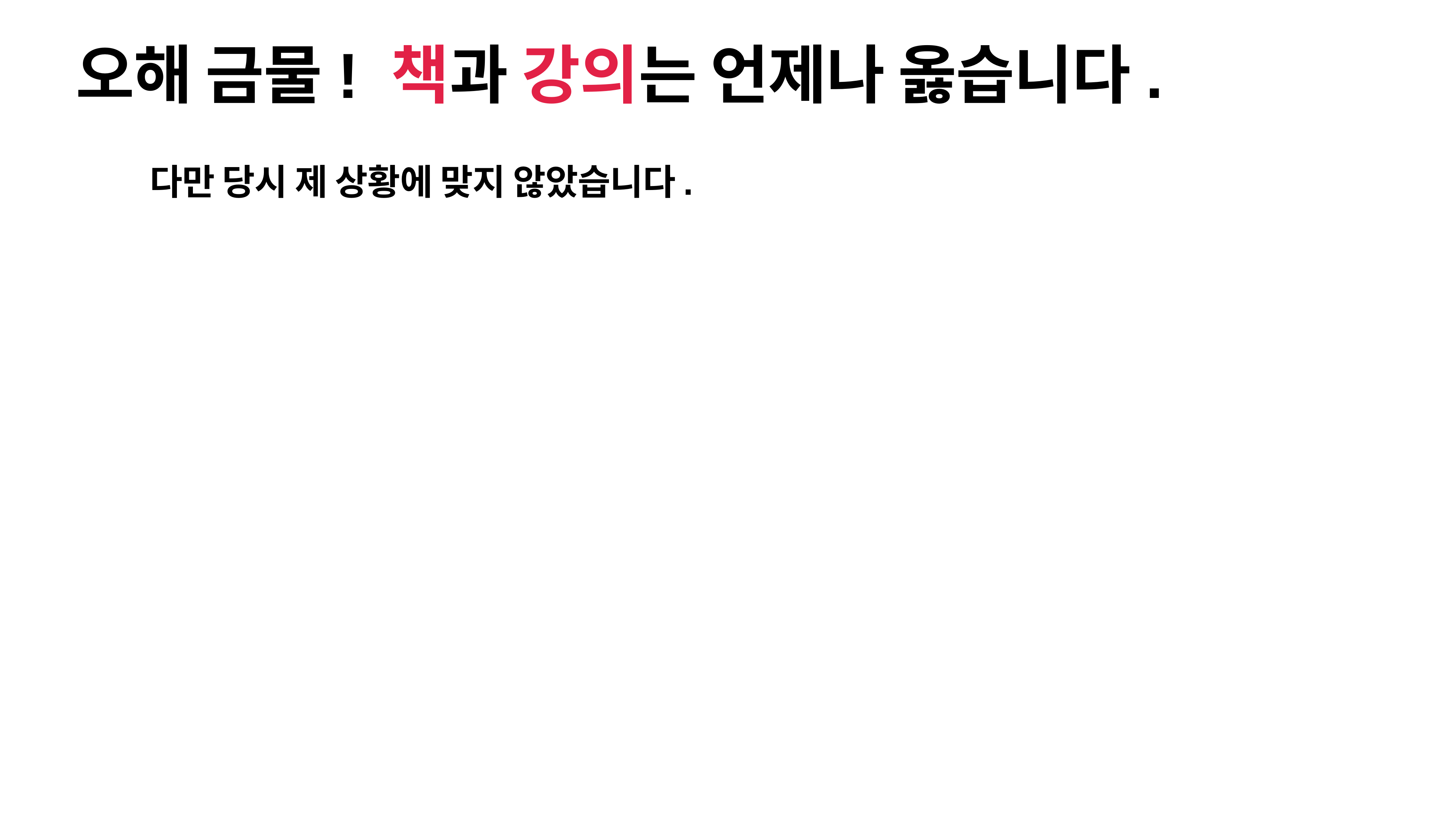

# 오해 금물! 책과 강의는 언제나 옳습니다.
다만 당시 제 상황에 맞지 않았습니다.